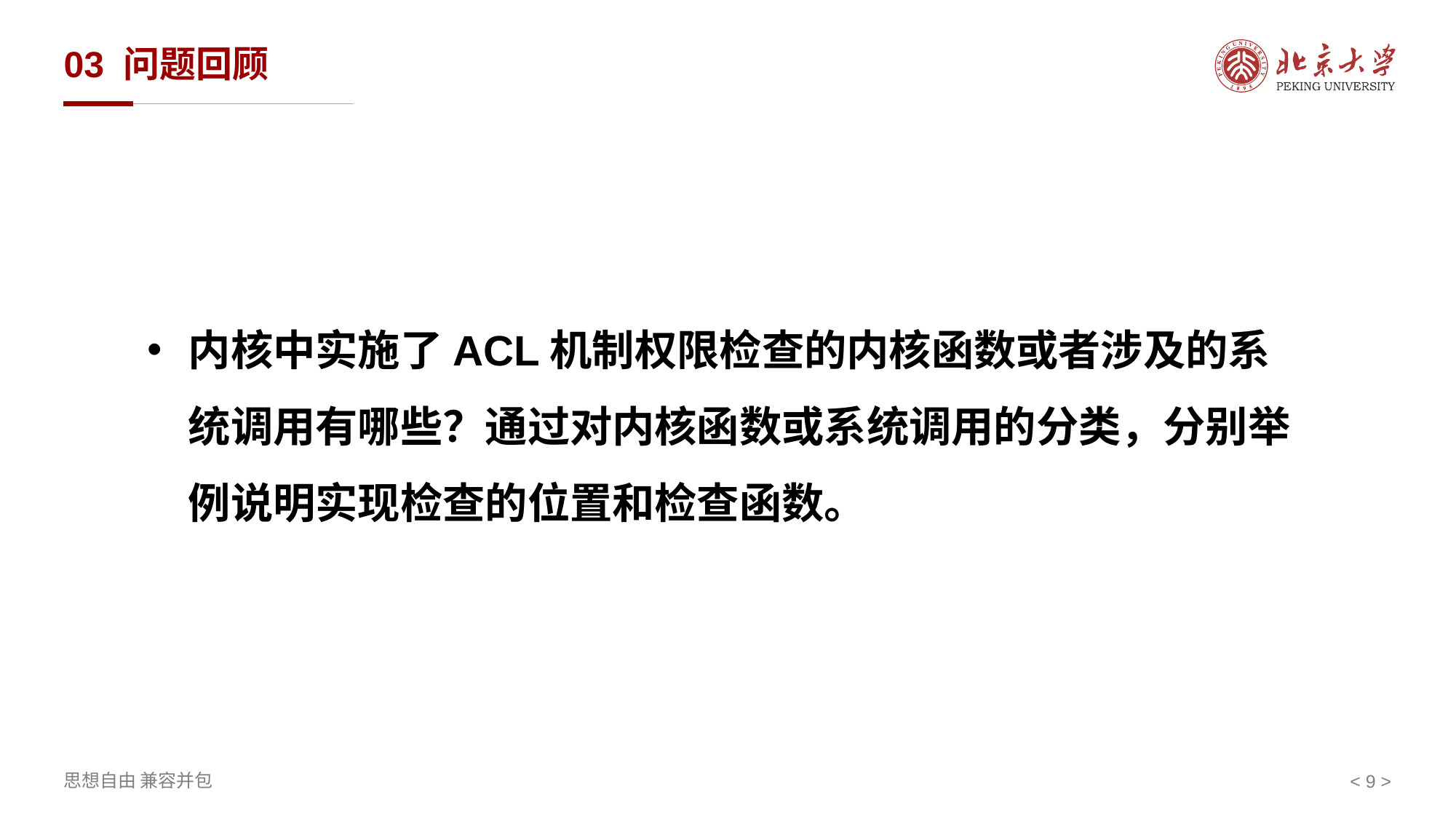

# 03 问题回顾
内核中实施了ACL机制权限检查的内核函数或者涉及的系统调用有哪些？通过对内核函数或系统调用的分类，分别举例说明实现检查的位置和检查函数。
< 9 >